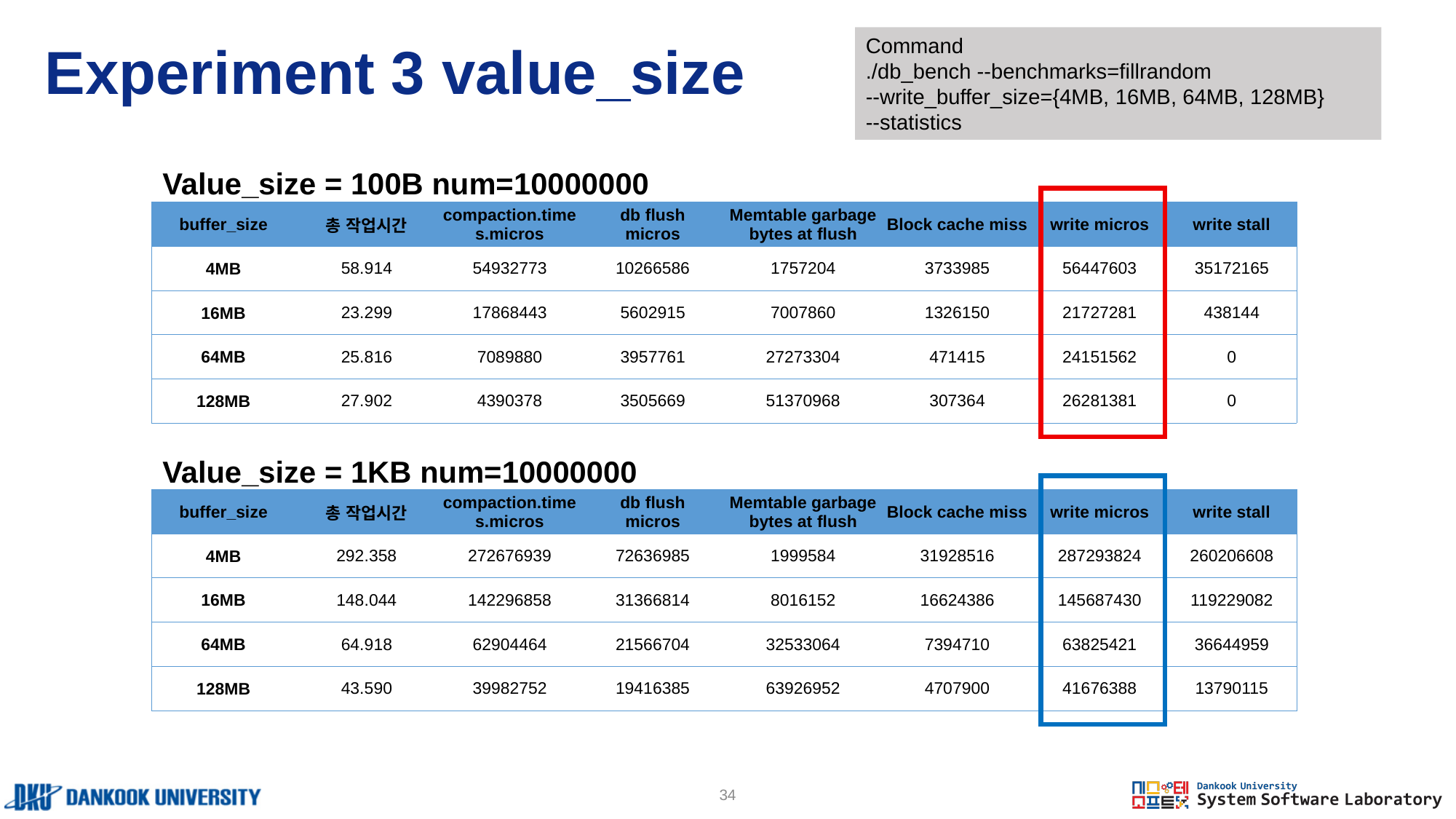

# Experiment 3 value_size
Command
./db_bench --benchmarks=fillrandom
--write_buffer_size={4MB, 16MB, 64MB, 128MB}
--statistics
Value_size = 100B num=10000000

| buffer\_size | 총 작업시간 | compaction.times.micros | db flush micros | Memtable garbage bytes at flush | Block cache miss | write micros | write stall |
| --- | --- | --- | --- | --- | --- | --- | --- |
| 4MB | 58.914 | 54932773 | 10266586 | 1757204 | 3733985 | 56447603 | 35172165 |
| 16MB | 23.299 | 17868443 | 5602915 | 7007860 | 1326150 | 21727281 | 438144 |
| 64MB | 25.816 | 7089880 | 3957761 | 27273304 | 471415 | 24151562 | 0 |
| 128MB | 27.902 | 4390378 | 3505669 | 51370968 | 307364 | 26281381 | 0 |
Value_size = 1KB num=10000000

| buffer\_size | 총 작업시간 | compaction.times.micros | db flush micros | Memtable garbage bytes at flush | Block cache miss | write micros | write stall |
| --- | --- | --- | --- | --- | --- | --- | --- |
| 4MB | 292.358 | 272676939 | 72636985 | 1999584 | 31928516 | 287293824 | 260206608 |
| 16MB | 148.044 | 142296858 | 31366814 | 8016152 | 16624386 | 145687430 | 119229082 |
| 64MB | 64.918 | 62904464 | 21566704 | 32533064 | 7394710 | 63825421 | 36644959 |
| 128MB | 43.590 | 39982752 | 19416385 | 63926952 | 4707900 | 41676388 | 13790115 |
34